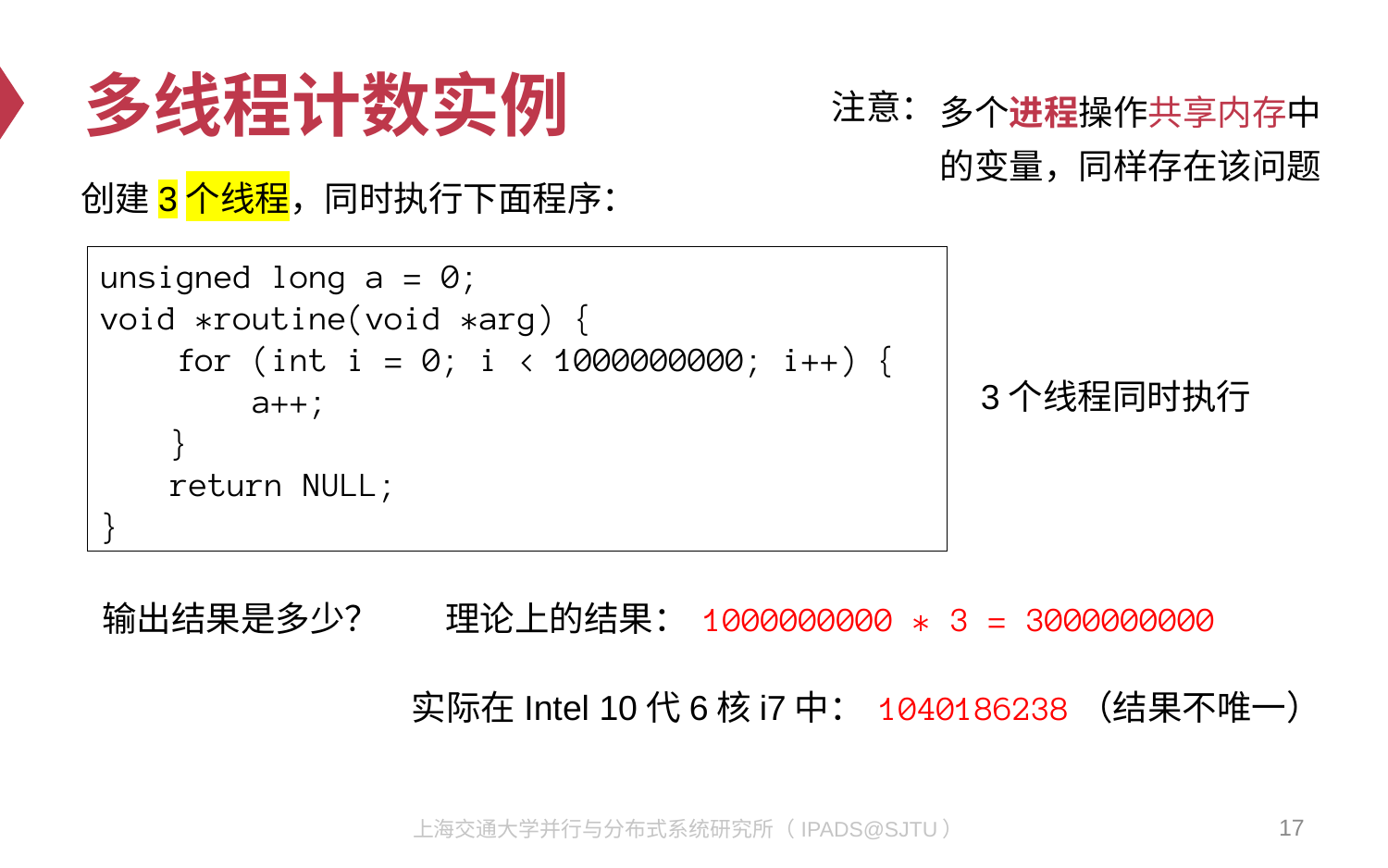

# 多线程计数实例
多个进程操作共享内存中
的变量，同样存在该问题
注意：
创建3个线程，同时执行下面程序：
unsigned long a = 0;
void *routine(void *arg) {
    for (int i = 0; i < 1000000000; i++) {
        a++;
}
return NULL;
}
3个线程同时执行
输出结果是多少？
理论上的结果： 1000000000 * 3 = 3000000000
实际在Intel 10代6核i7中： 1040186238（结果不唯一）
17
上海交通大学并行与分布式系统研究所（IPADS@SJTU）